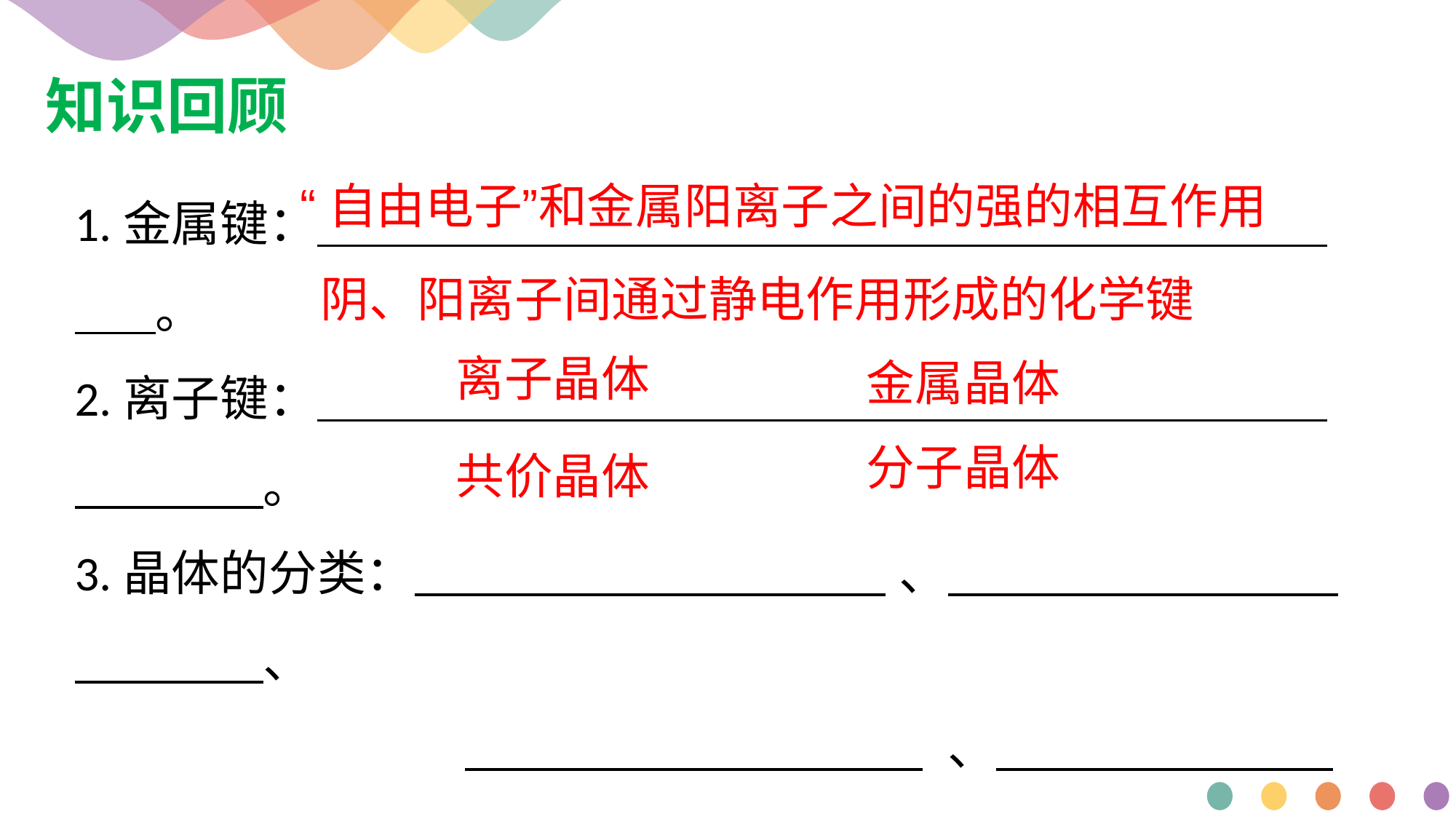

知识回顾
1.金属键：                                                                                  。
2.离子键：                                                                                          。
3.晶体的分类：                                    、                                            、
                                                                、                                            。
“自由电子”和金属阳离子之间的强的相互作用
阴、阳离子间通过静电作用形成的化学键
离子晶体
金属晶体
分子晶体
共价晶体